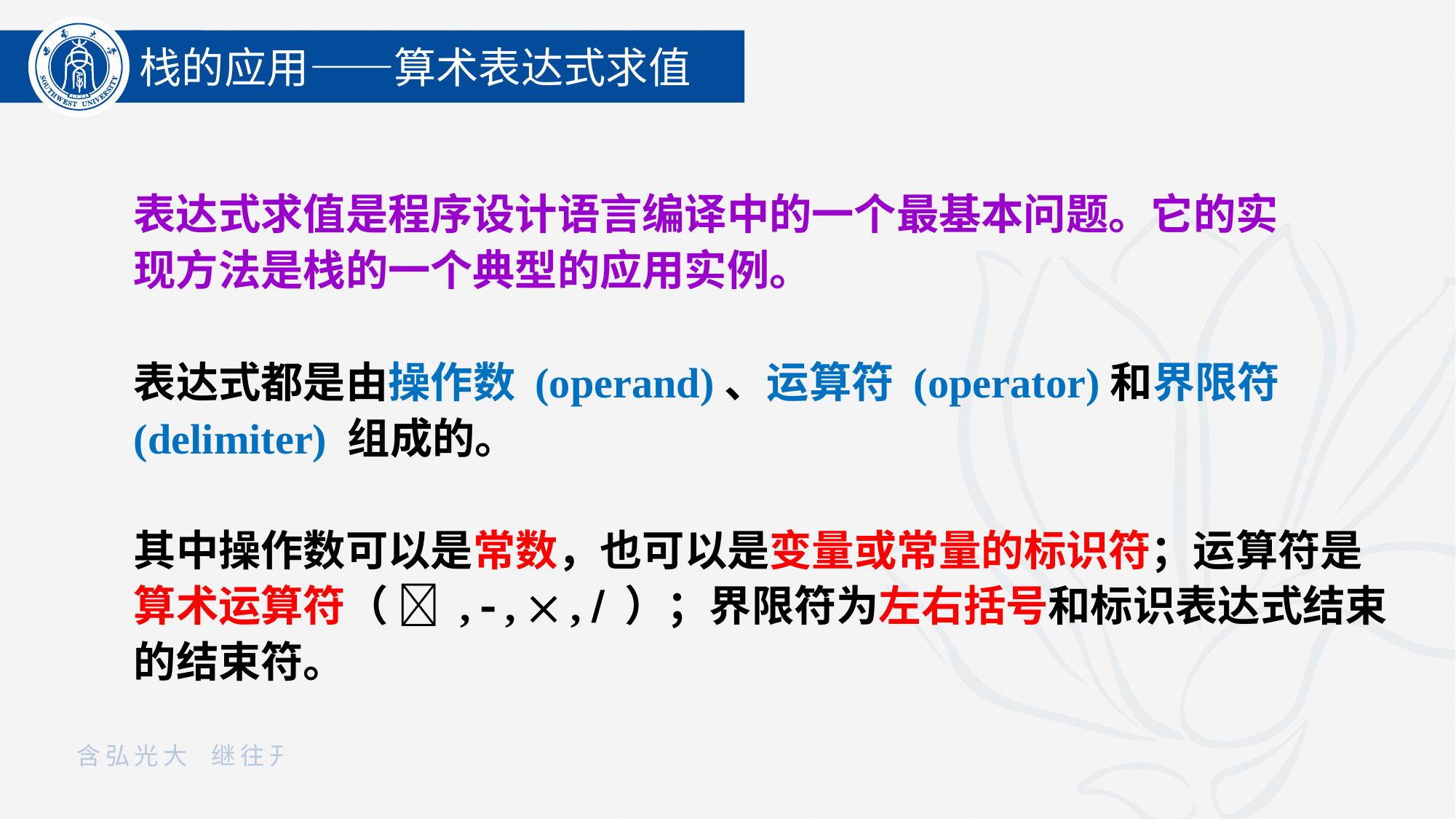

栈的应用——算术表达式求值
表达式求值是程序设计语言编译中的一个最基本问题。它的实现方法是栈的一个典型的应用实例。
表达式都是由操作数 (operand)、运算符 (operator)和界限符 (delimiter) 组成的。

其中操作数可以是常数，也可以是变量或常量的标识符；运算符是算术运算符（ + , − , × , / ）；界限符为左右括号和标识表达式结束的结束符。